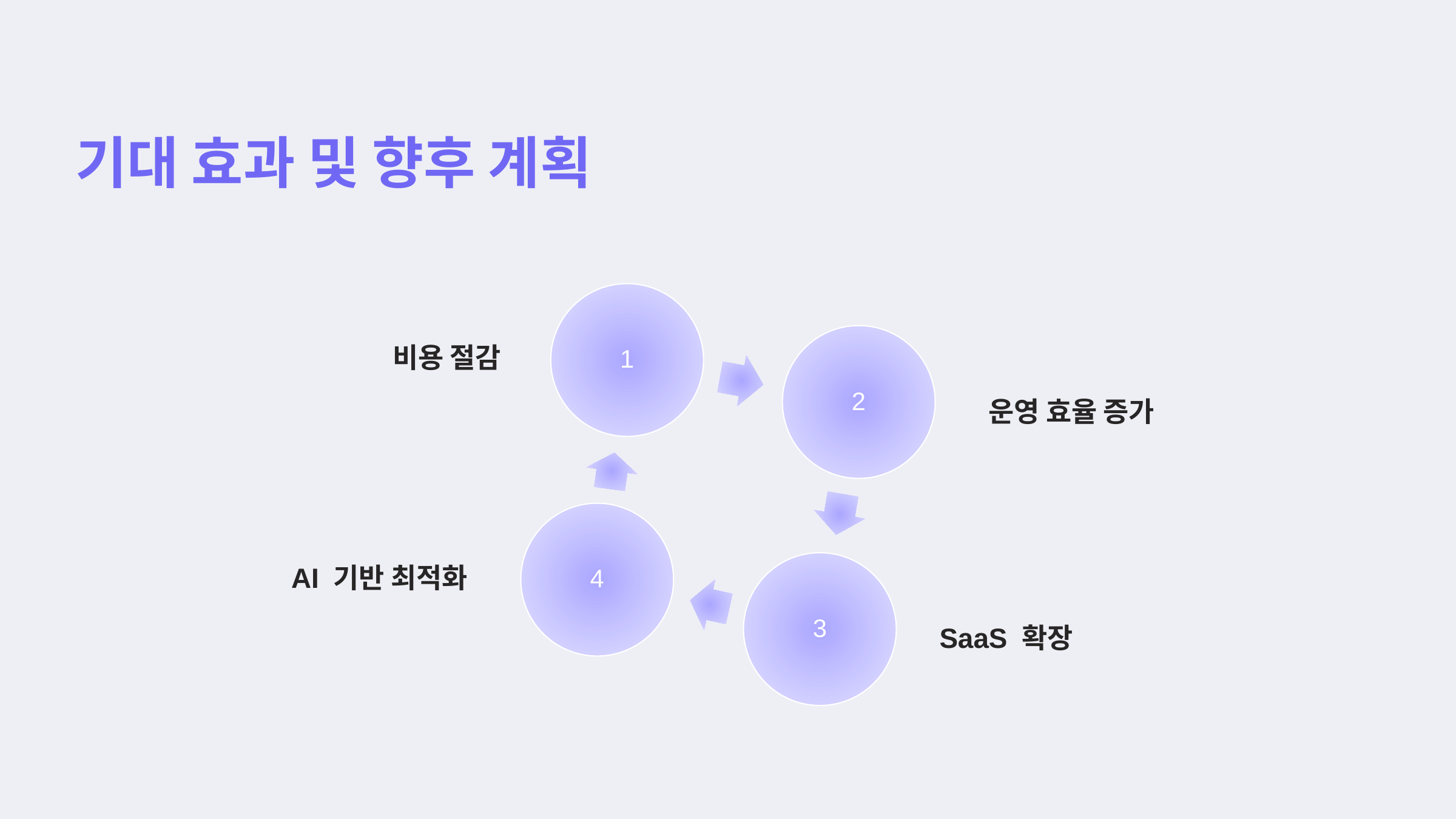

기대 효과 및 향후 계획
1

2

3

4

비용 절감
운영 효율 증가
AI 기반 최적화
SaaS 확장